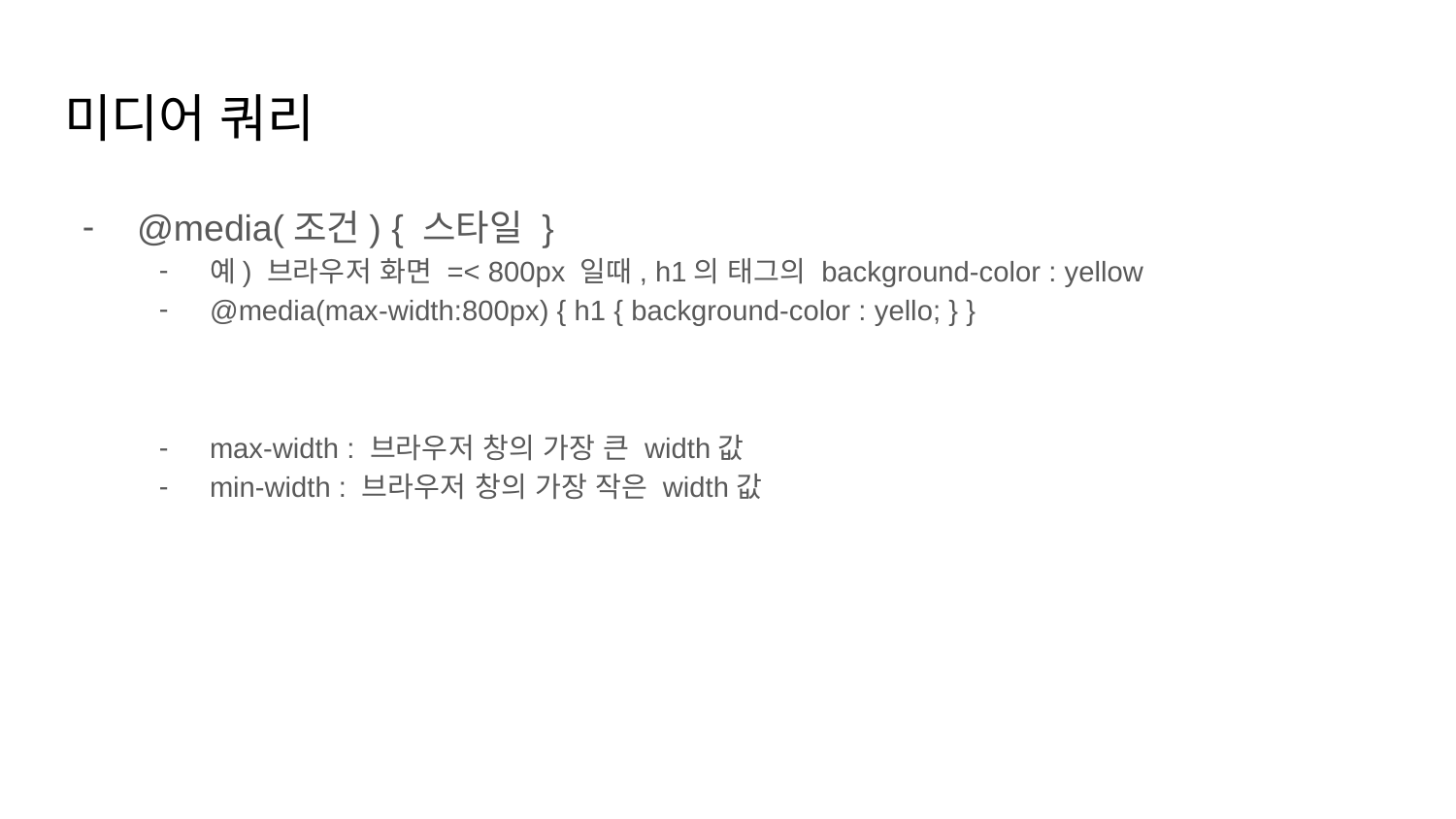

# 미디어 쿼리
@media(조건) { 스타일 }
예) 브라우저 화면 =< 800px 일때, h1의 태그의 background-color : yellow
@media(max-width:800px) { h1 { background-color : yello; } }

max-width : 브라우저 창의 가장 큰 width값
min-width : 브라우저 창의 가장 작은 width값